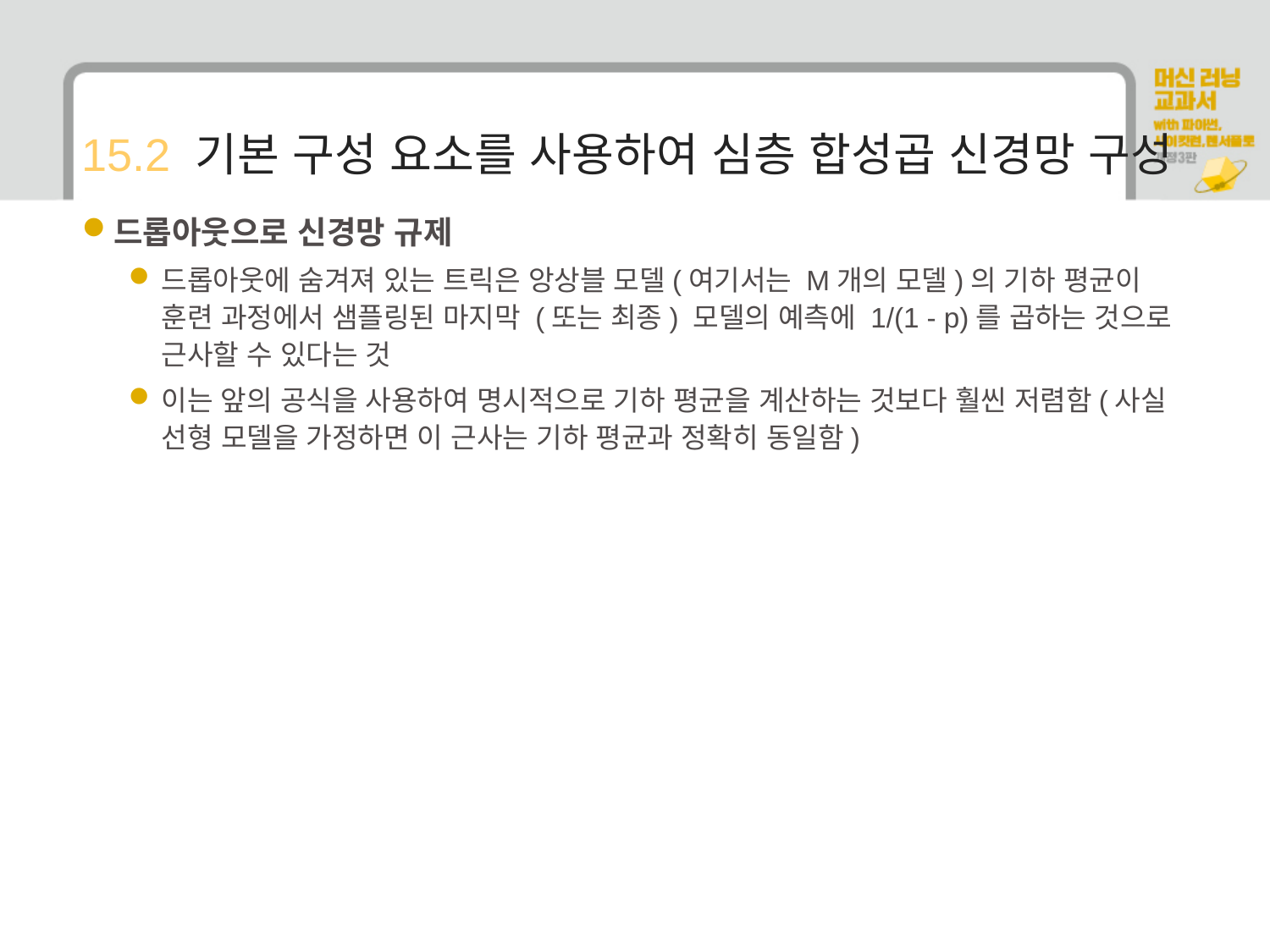

# 15.2 기본 구성 요소를 사용하여 심층 합성곱 신경망 구성
드롭아웃으로 신경망 규제
드롭아웃에 숨겨져 있는 트릭은 앙상블 모델(여기서는 M개의 모델)의 기하 평균이 훈련 과정에서 샘플링된 마지막 (또는 최종) 모델의 예측에 1/(1 - p)를 곱하는 것으로 근사할 수 있다는 것
이는 앞의 공식을 사용하여 명시적으로 기하 평균을 계산하는 것보다 훨씬 저렴함(사실 선형 모델을 가정하면 이 근사는 기하 평균과 정확히 동일함)